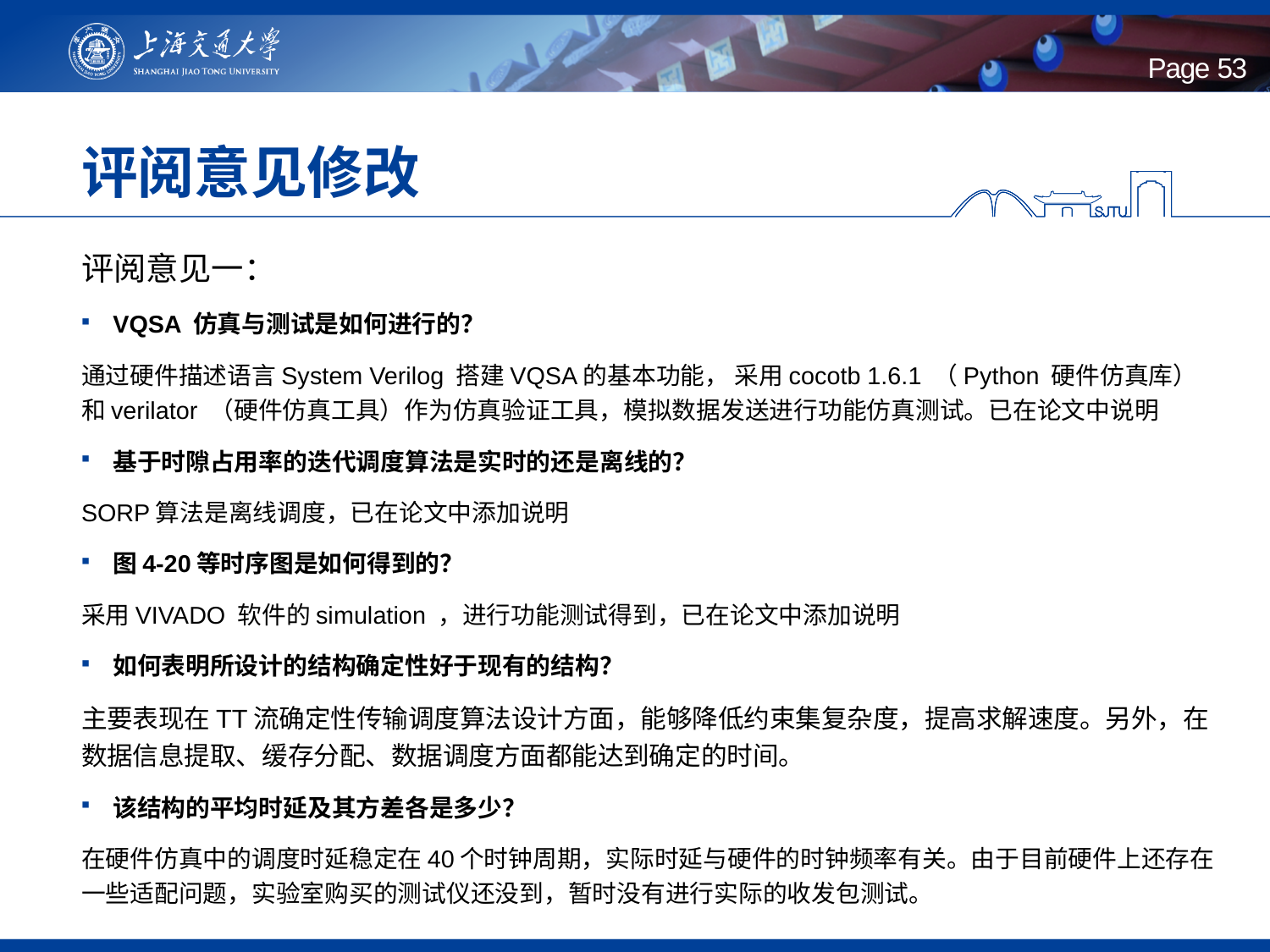

53
# 评阅意见修改
评阅意见一：
VQSA 仿真与测试是如何进行的？
通过硬件描述语言System Verilog 搭建VQSA的基本功能， 采用cocotb 1.6.1 （Python 硬件仿真库）和verilator （硬件仿真工具）作为仿真验证工具，模拟数据发送进行功能仿真测试。已在论文中说明
基于时隙占用率的迭代调度算法是实时的还是离线的？
SORP算法是离线调度，已在论文中添加说明
图4-20等时序图是如何得到的？
采用VIVADO 软件的simulation ，进行功能测试得到，已在论文中添加说明
如何表明所设计的结构确定性好于现有的结构？
主要表现在TT流确定性传输调度算法设计方面，能够降低约束集复杂度，提高求解速度。另外，在数据信息提取、缓存分配、数据调度方面都能达到确定的时间。
该结构的平均时延及其方差各是多少？
在硬件仿真中的调度时延稳定在40个时钟周期，实际时延与硬件的时钟频率有关。由于目前硬件上还存在一些适配问题，实验室购买的测试仪还没到，暂时没有进行实际的收发包测试。